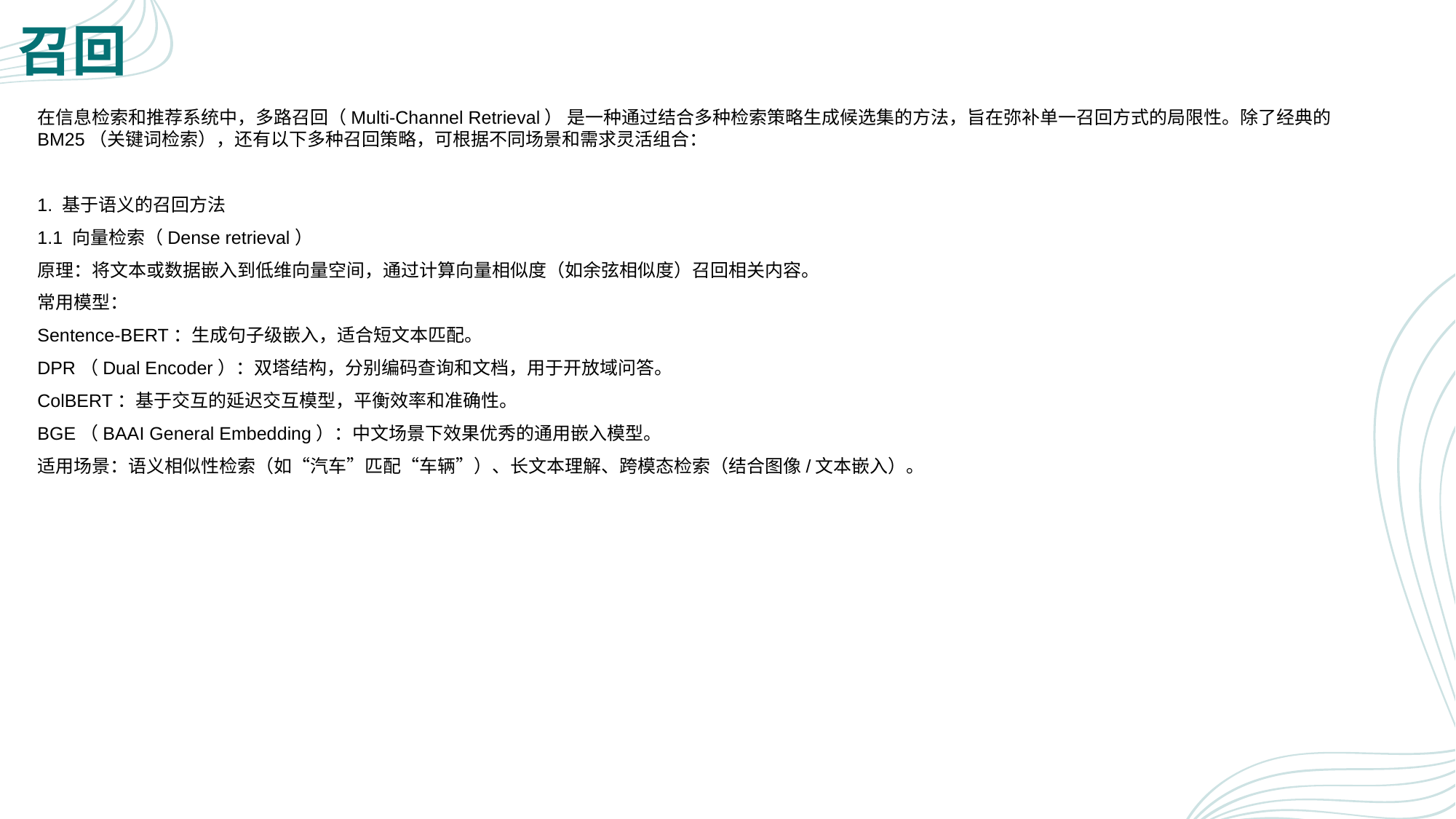

# 召回
在信息检索和推荐系统中，多路召回（Multi-Channel Retrieval） 是一种通过结合多种检索策略生成候选集的方法，旨在弥补单一召回方式的局限性。除了经典的 BM25（关键词检索），还有以下多种召回策略，可根据不同场景和需求灵活组合：

1. 基于语义的召回方法
1.1 向量检索（Dense retrieval）
原理：将文本或数据嵌入到低维向量空间，通过计算向量相似度（如余弦相似度）召回相关内容。
常用模型：
Sentence-BERT：生成句子级嵌入，适合短文本匹配。
DPR（Dual Encoder）：双塔结构，分别编码查询和文档，用于开放域问答。
ColBERT：基于交互的延迟交互模型，平衡效率和准确性。
BGE（BAAI General Embedding）：中文场景下效果优秀的通用嵌入模型。
适用场景：语义相似性检索（如“汽车”匹配“车辆”）、长文本理解、跨模态检索（结合图像/文本嵌入）。